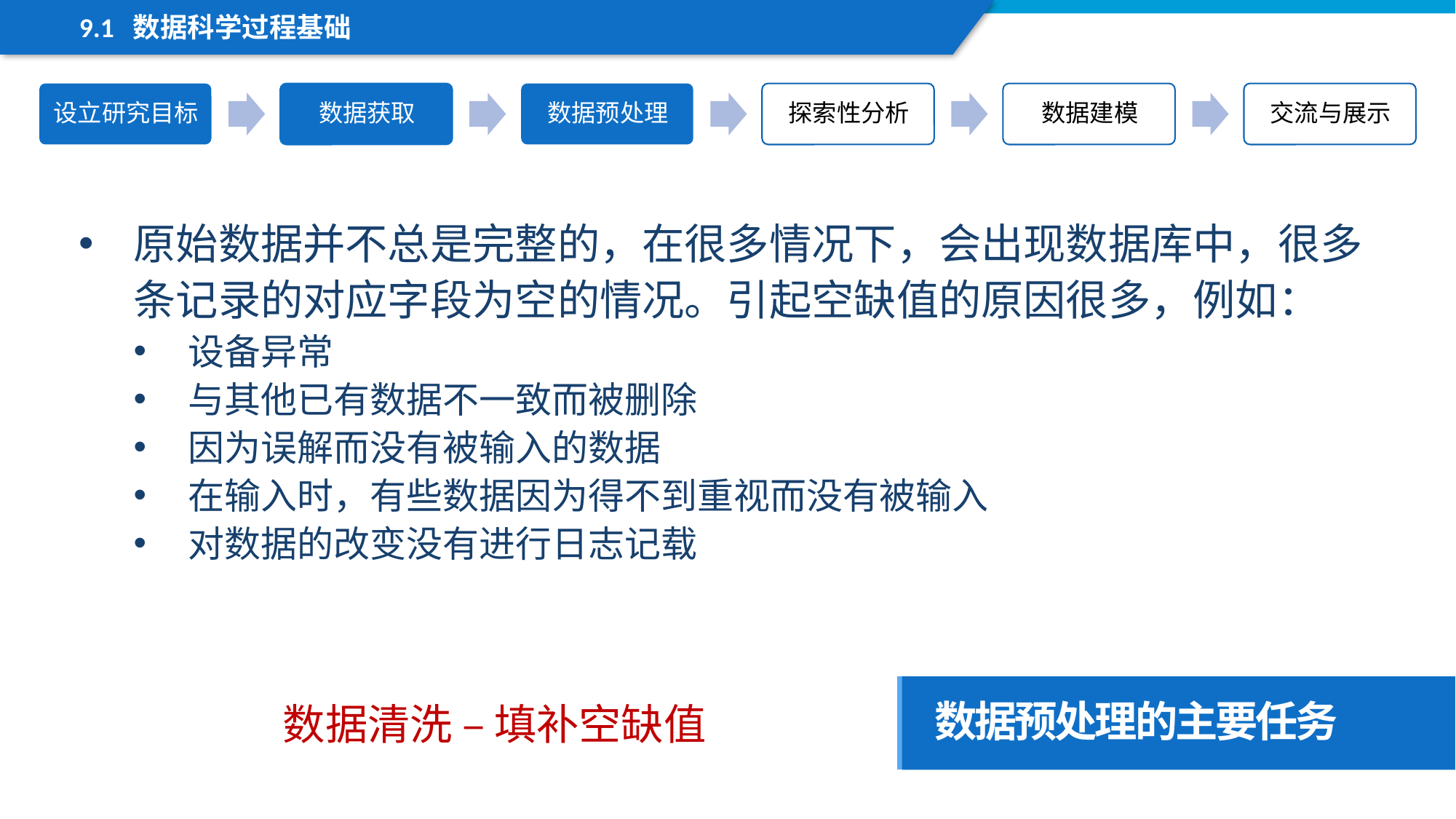

9.1  数据科学过程基础
设立研究目标

数据获取

数据预处理

探索性分析

数据建模

交流与展示
原始数据并不总是完整的，在很多情况下，会出现数据库中，很多条记录的对应字段为空的情况。引起空缺值的原因很多，例如：
设备异常
与其他已有数据不一致而被删除
因为误解而没有被输入的数据
在输入时，有些数据因为得不到重视而没有被输入
对数据的改变没有进行日志记载

数据预处理的主要任务
数据清洗 – 填补空缺值